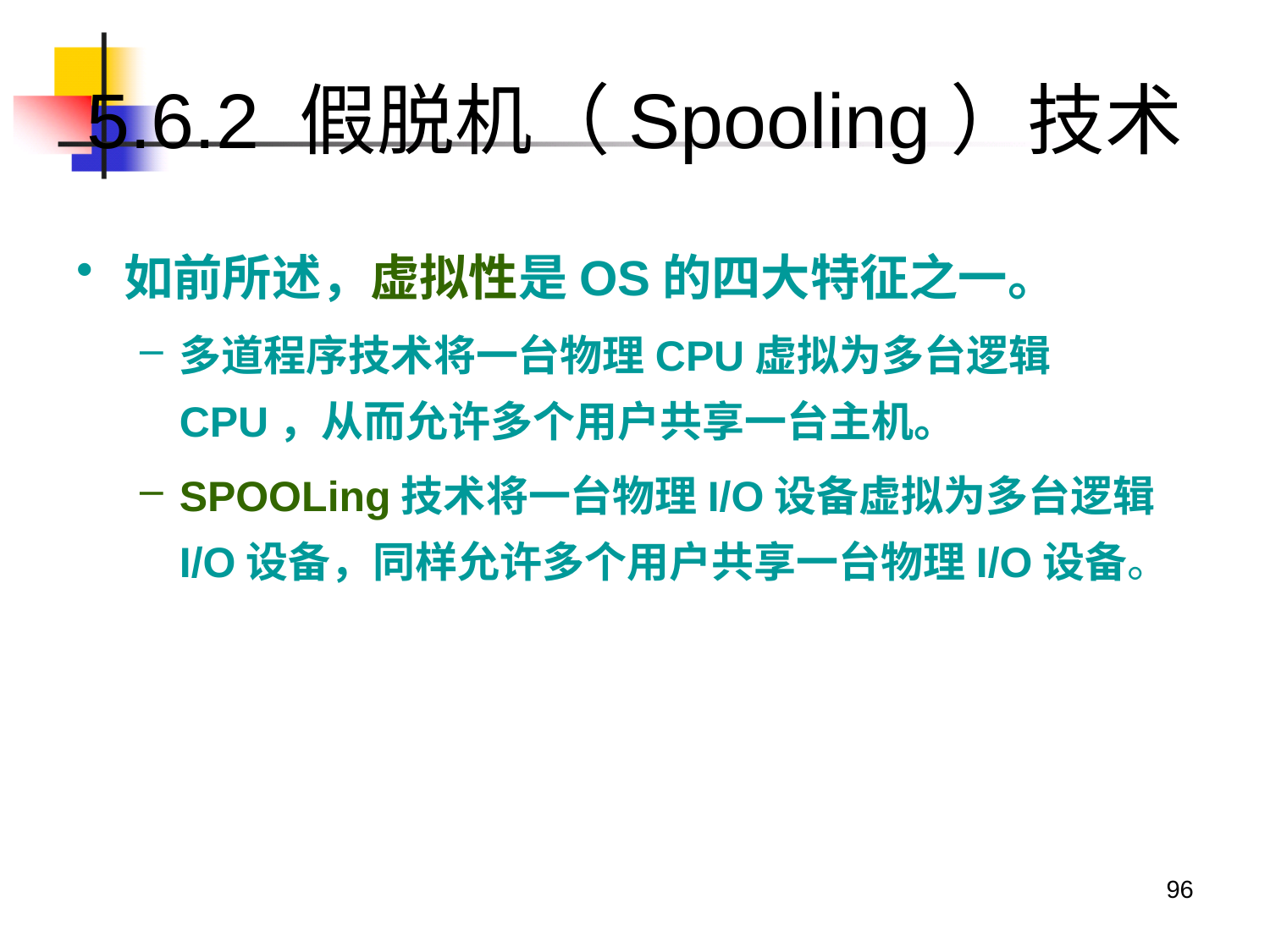

# 5.6.2 假脱机（Spooling）技术
如前所述，虚拟性是OS的四大特征之一。
多道程序技术将一台物理CPU虚拟为多台逻辑CPU，从而允许多个用户共享一台主机。
SPOOLing技术将一台物理I/O设备虚拟为多台逻辑I/O设备，同样允许多个用户共享一台物理I/O设备。
96